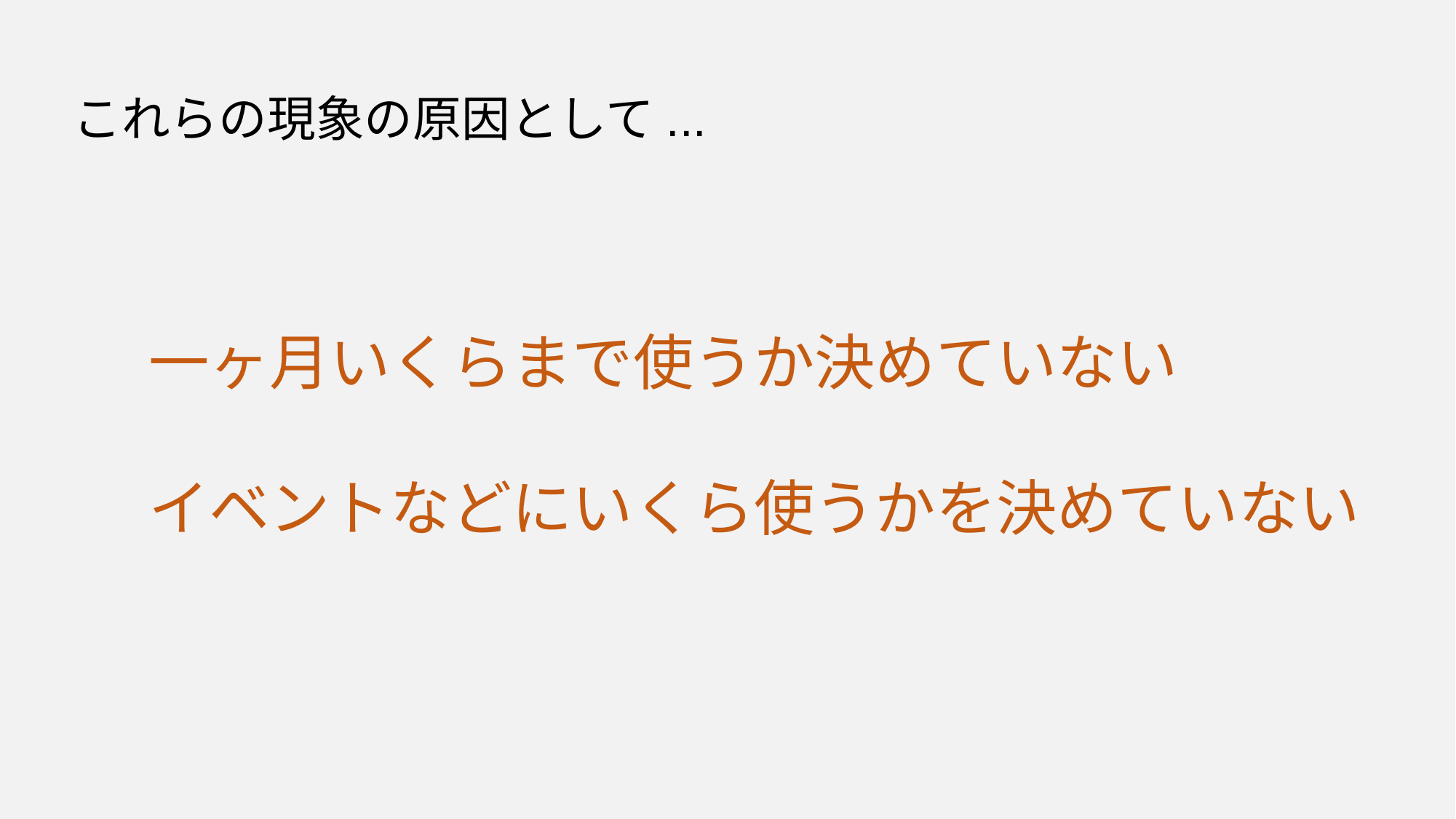

これらの現象の原因として...
一ヶ月いくらまで使うか決めていない

イベントなどにいくら使うかを決めていない